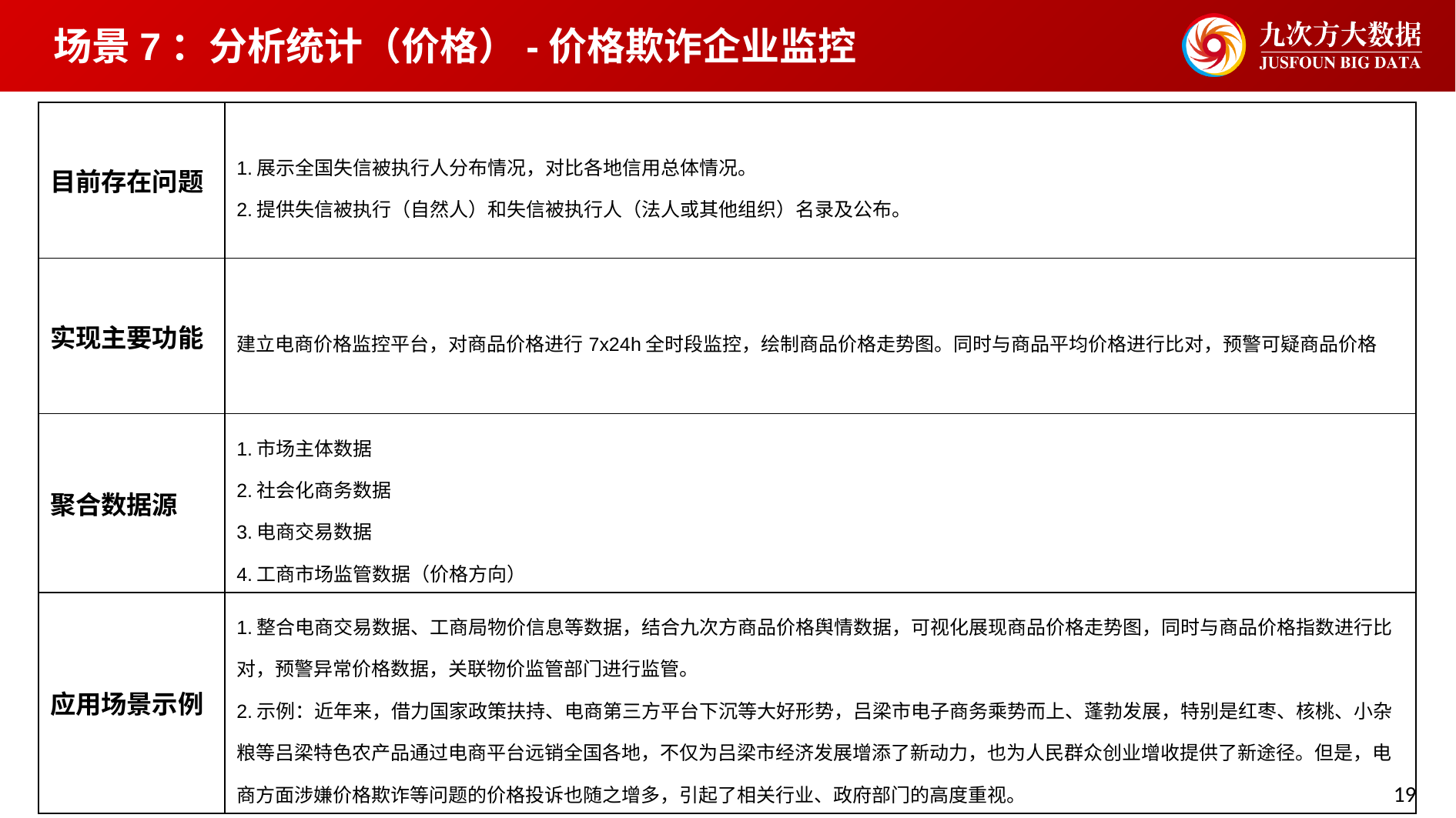

场景7：分析统计（价格）-价格欺诈企业监控
| 目前存在问题 | 1.展示全国失信被执行人分布情况，对比各地信用总体情况。 2.提供失信被执行（自然人）和失信被执行人（法人或其他组织）名录及公布。 |
| --- | --- |
| 实现主要功能 | 建立电商价格监控平台，对商品价格进行7x24h全时段监控，绘制商品价格走势图。同时与商品平均价格进行比对，预警可疑商品价格 |
| 聚合数据源 | 1.市场主体数据 2.社会化商务数据 3.电商交易数据 4.工商市场监管数据（价格方向） |
| 应用场景示例 | 1.整合电商交易数据、工商局物价信息等数据，结合九次方商品价格舆情数据，可视化展现商品价格走势图，同时与商品价格指数进行比对，预警异常价格数据，关联物价监管部门进行监管。 2.示例：近年来，借力国家政策扶持、电商第三方平台下沉等大好形势，吕梁市电子商务乘势而上、蓬勃发展，特别是红枣、核桃、小杂粮等吕梁特色农产品通过电商平台远销全国各地，不仅为吕梁市经济发展增添了新动力，也为人民群众创业增收提供了新途径。但是，电商方面涉嫌价格欺诈等问题的价格投诉也随之增多，引起了相关行业、政府部门的高度重视。 |
19